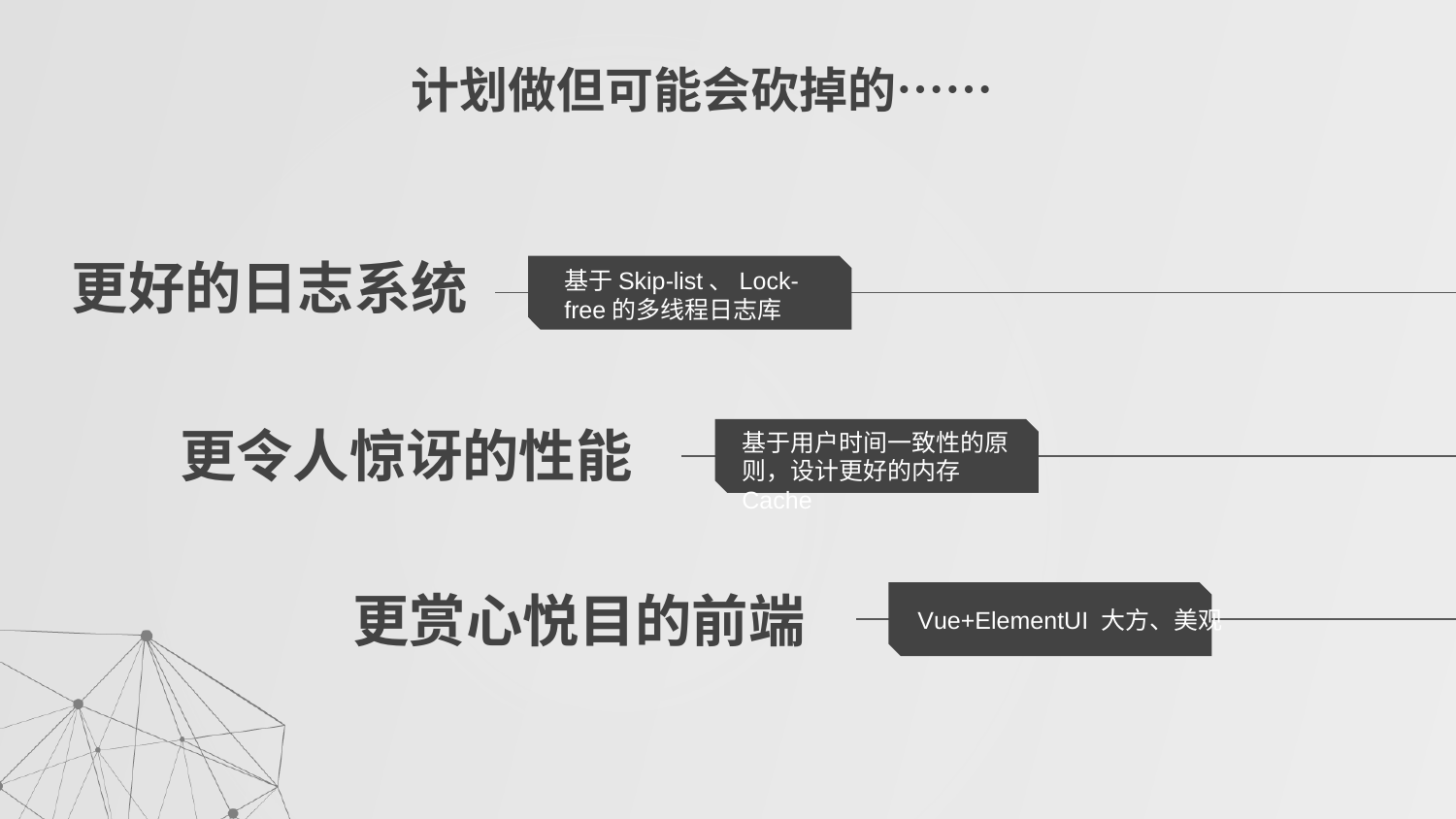

# 计划做但可能会砍掉的……
基于Skip-list、Lock-free的多线程日志库

更好的日志系统
更令人惊讶的性能
基于用户时间一致性的原则，设计更好的内存Cache

更赏心悦目的前端

Vue+ElementUI 大方、美观